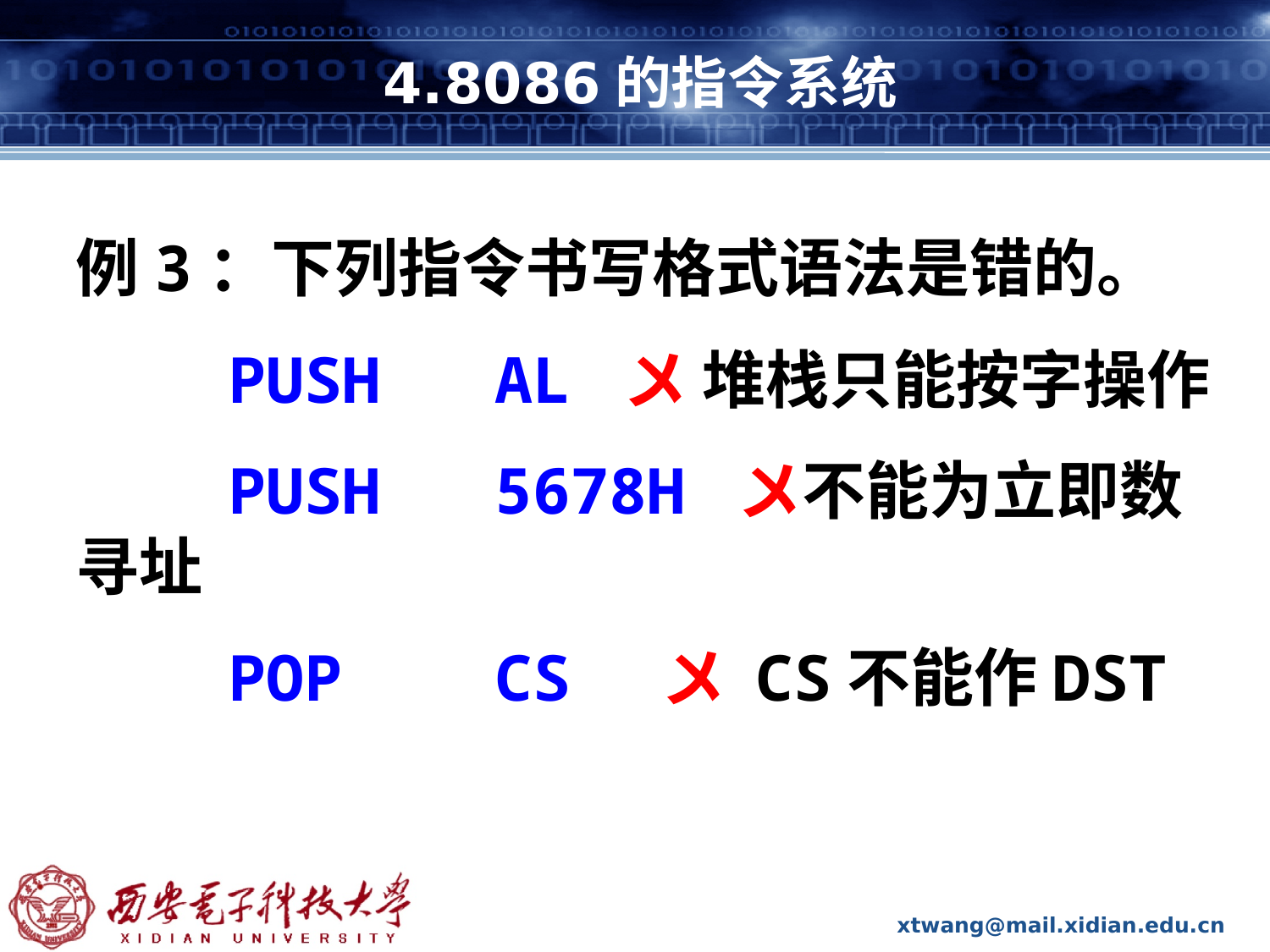

# 4.8086的指令系统
例3：下列指令书写格式语法是错的。
    PUSH   AL 〤 堆栈只能按字操作
    PUSH   5678H 〤不能为立即数寻址
    POP    CS  〤 CS不能作DST